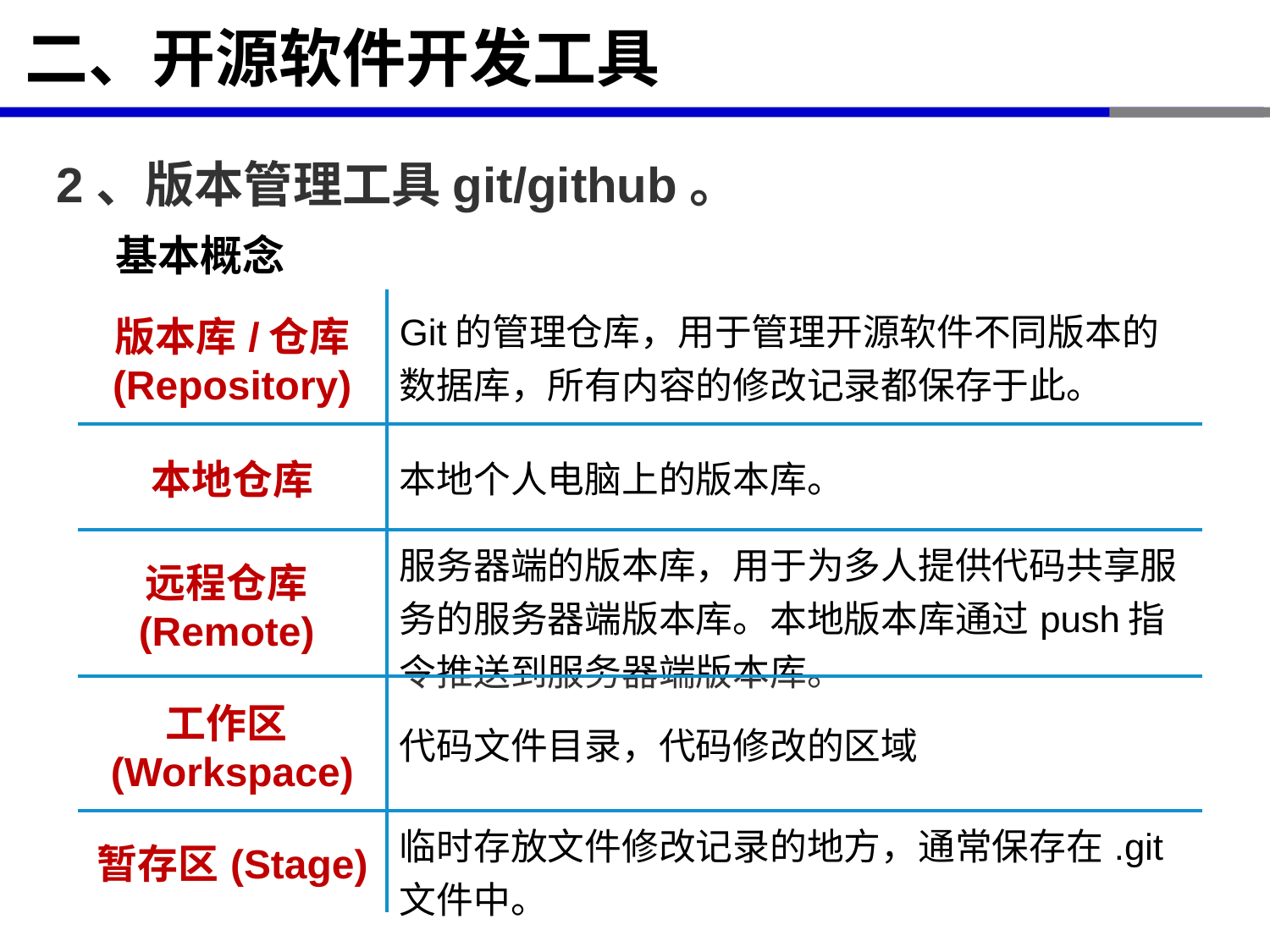

# 二、开源软件开发工具
2、版本管理工具git/github。
基本概念
| 版本库/仓库 (Repository) | Git的管理仓库，用于管理开源软件不同版本的数据库，所有内容的修改记录都保存于此。 |
| --- | --- |
| 本地仓库 | 本地个人电脑上的版本库。 |
| 远程仓库(Remote) | 服务器端的版本库，用于为多人提供代码共享服务的服务器端版本库。本地版本库通过push指令推送到服务器端版本库。 |
| 工作区(Workspace) | 代码文件目录，代码修改的区域 |
| 暂存区(Stage) | 临时存放文件修改记录的地方，通常保存在.git文件中。 |